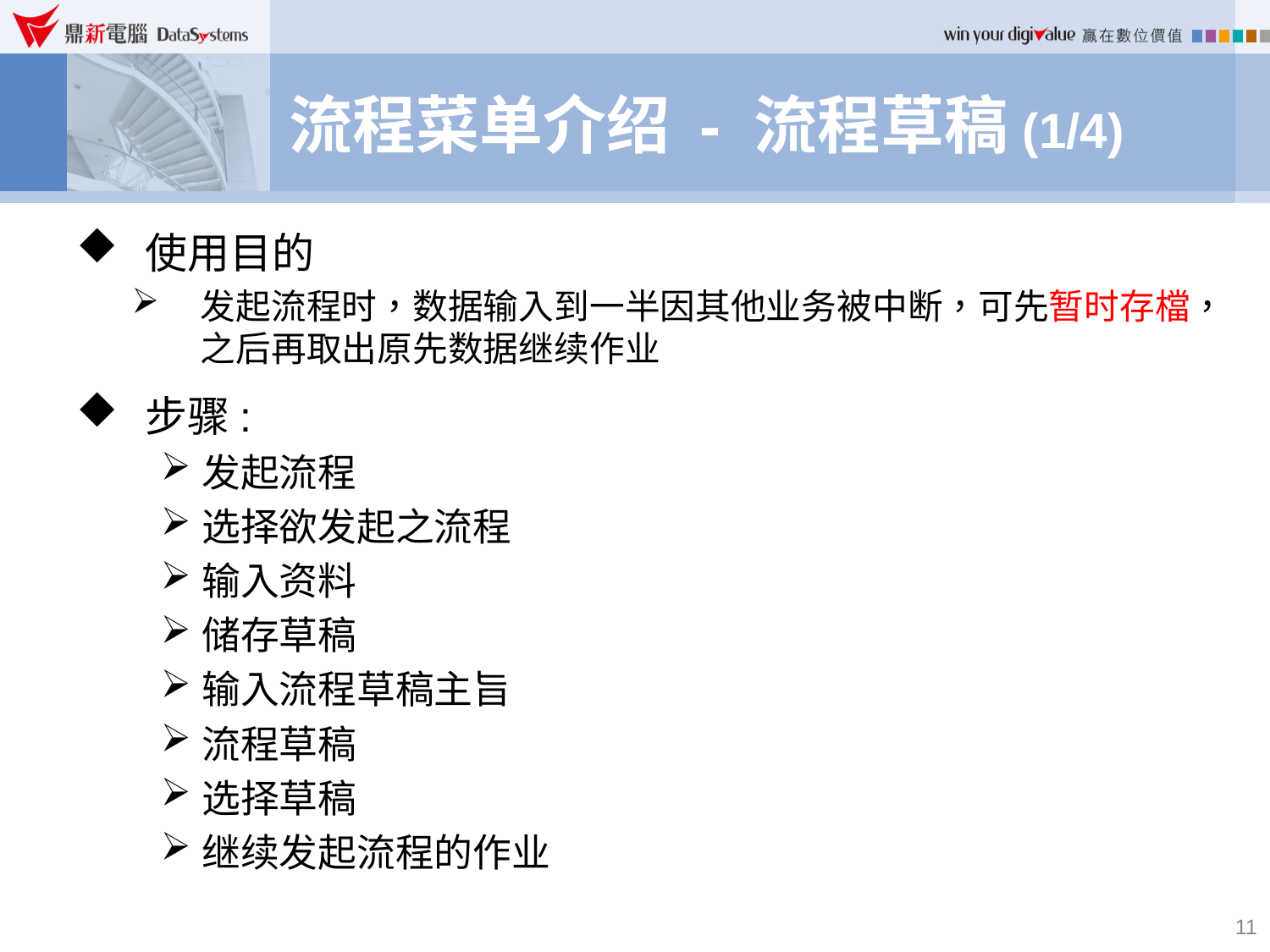

# 流程菜单介绍 - 流程草稿(1/4)
使用目的
发起流程时，数据输入到一半因其他业务被中断，可先暂时存檔，之后再取出原先数据继续作业
步骤:
发起流程
选择欲发起之流程
输入资料
储存草稿
输入流程草稿主旨
流程草稿
选择草稿
继续发起流程的作业
11